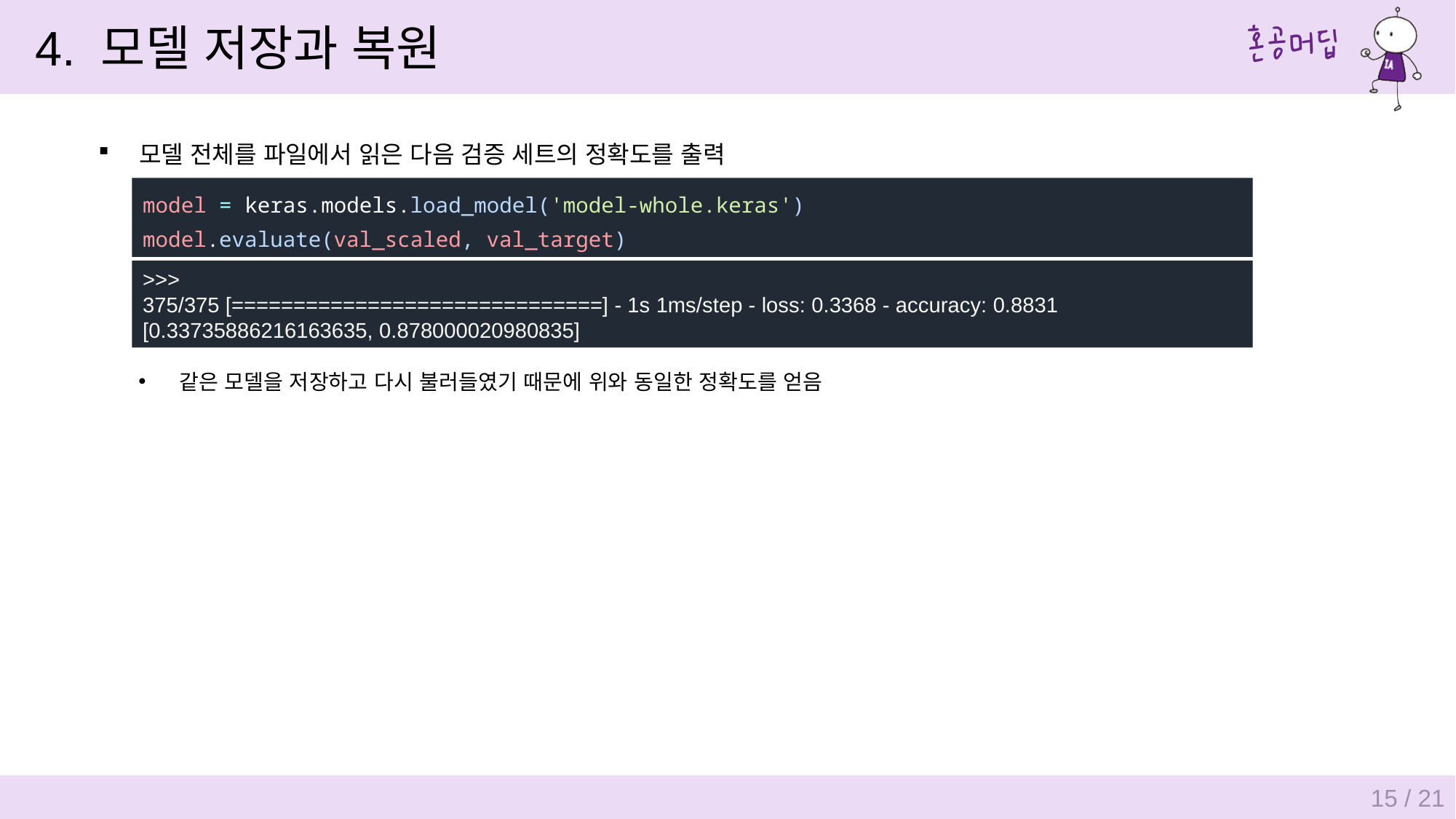

4. 모델 저장과 복원
모델 전체를 파일에서 읽은 다음 검증 세트의 정확도를 출력
model = keras.models.load_model('model-whole.keras')
model.evaluate(val_scaled, val_target)
>>>
375/375 [==============================] - 1s 1ms/step - loss: 0.3368 - accuracy: 0.8831
[0.33735886216163635, 0.878000020980835]
같은 모델을 저장하고 다시 불러들였기 때문에 위와 동일한 정확도를 얻음
15 / 21